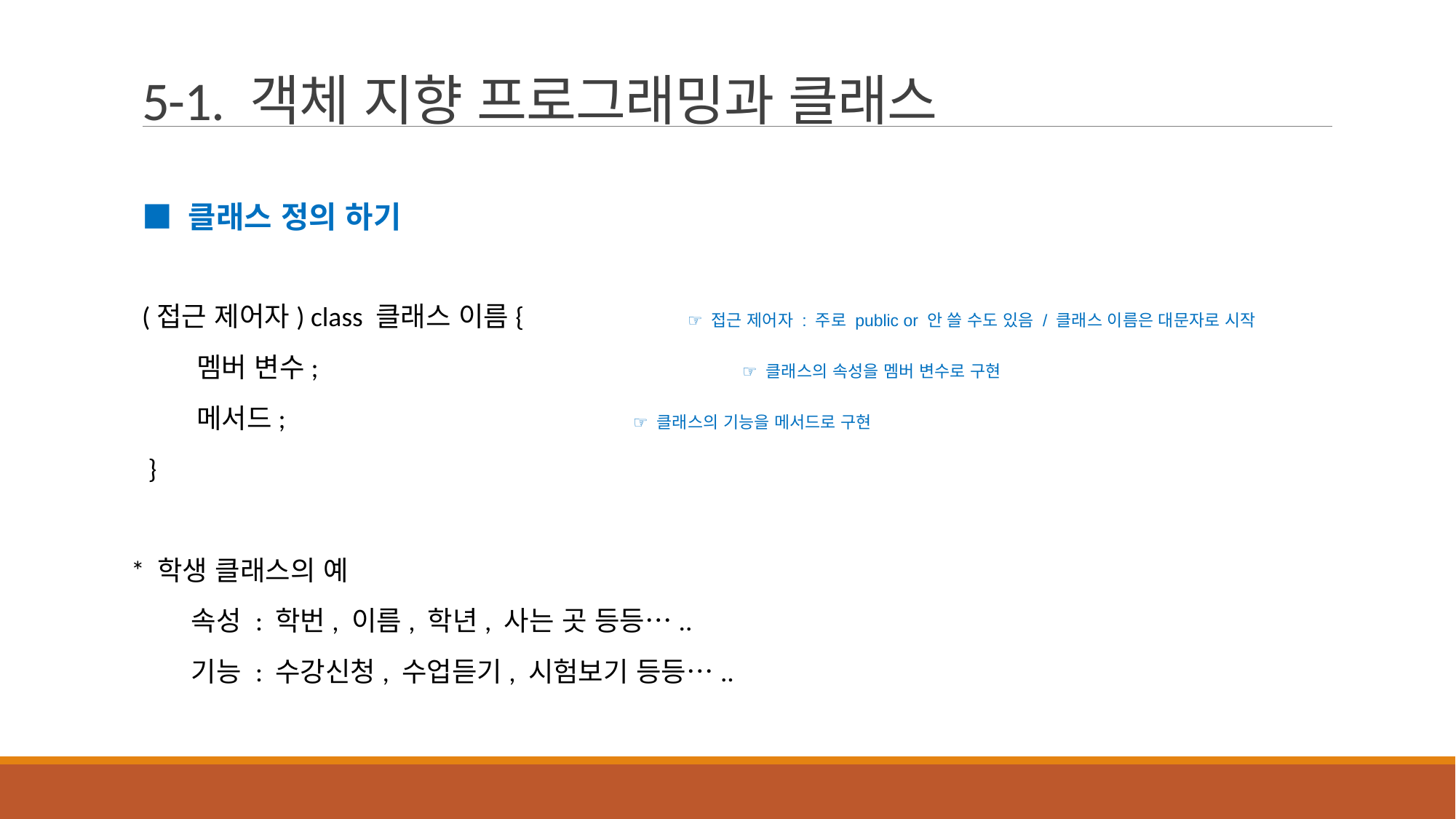

# 5-1. 객체 지향 프로그래밍과 클래스
■ 클래스 정의 하기

(접근 제어자) class 클래스 이름{		☞ 접근 제어자 : 주로 public or 안 쓸 수도 있음 / 클래스 이름은 대문자로 시작
멤버 변수;				☞ 클래스의 속성을 멤버 변수로 구현
메서드;				☞ 클래스의 기능을 메서드로 구현
 }

* 학생 클래스의 예
       속성 : 학번, 이름, 학년, 사는 곳 등등…..
       기능 : 수강신청, 수업듣기, 시험보기 등등…..